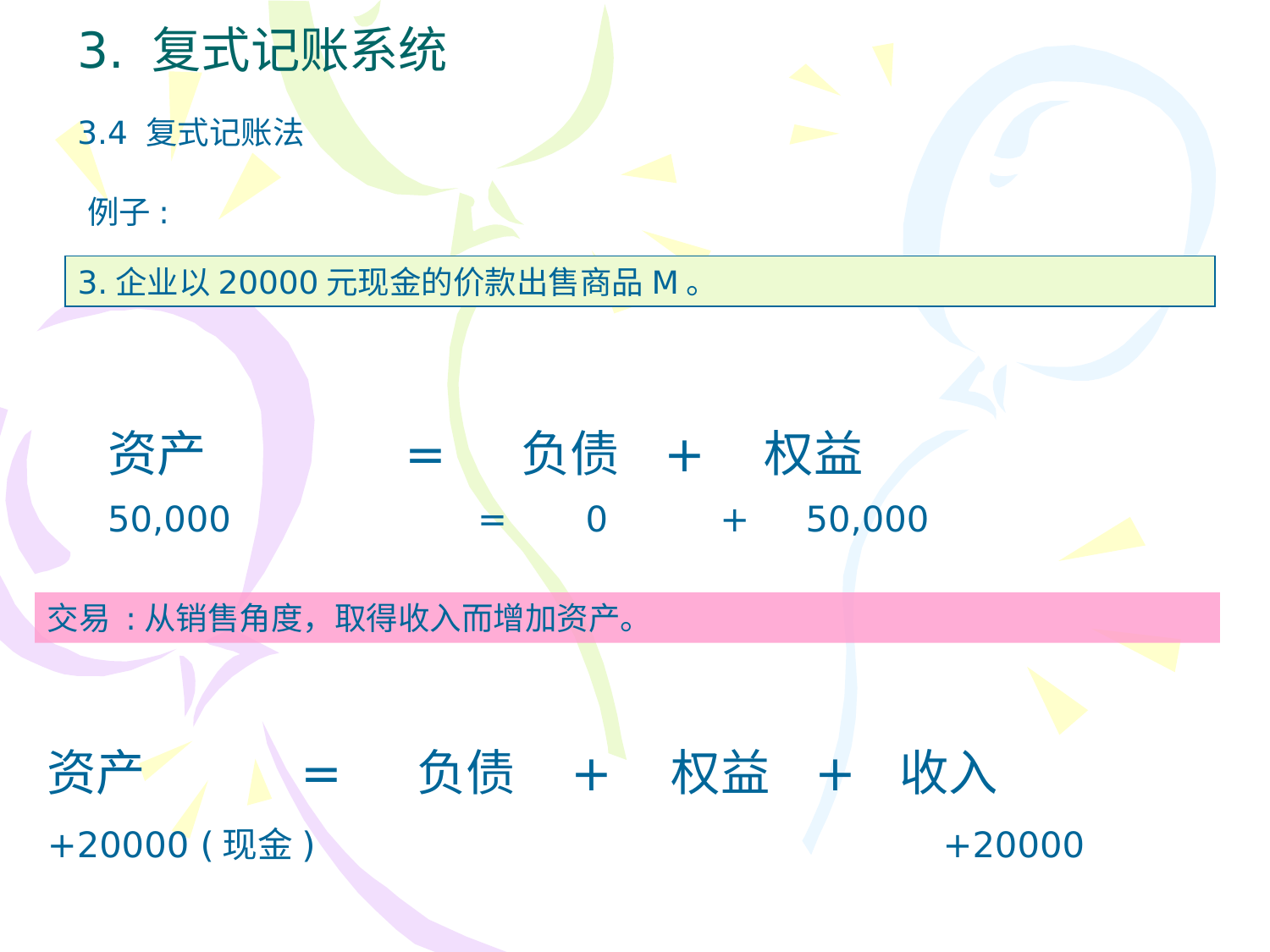

3. 复式记账系统
3.4 复式记账法
例子:
3.企业以20000元现金的价款出售商品M。
资产                 =    负债   +   权益
50,000                      =       0          +     50,000
交易 :从销售角度，取得收入而增加资产。
资产             =    负债    +   权益   +  收入
+20000 (现金)                                                        +20000
37